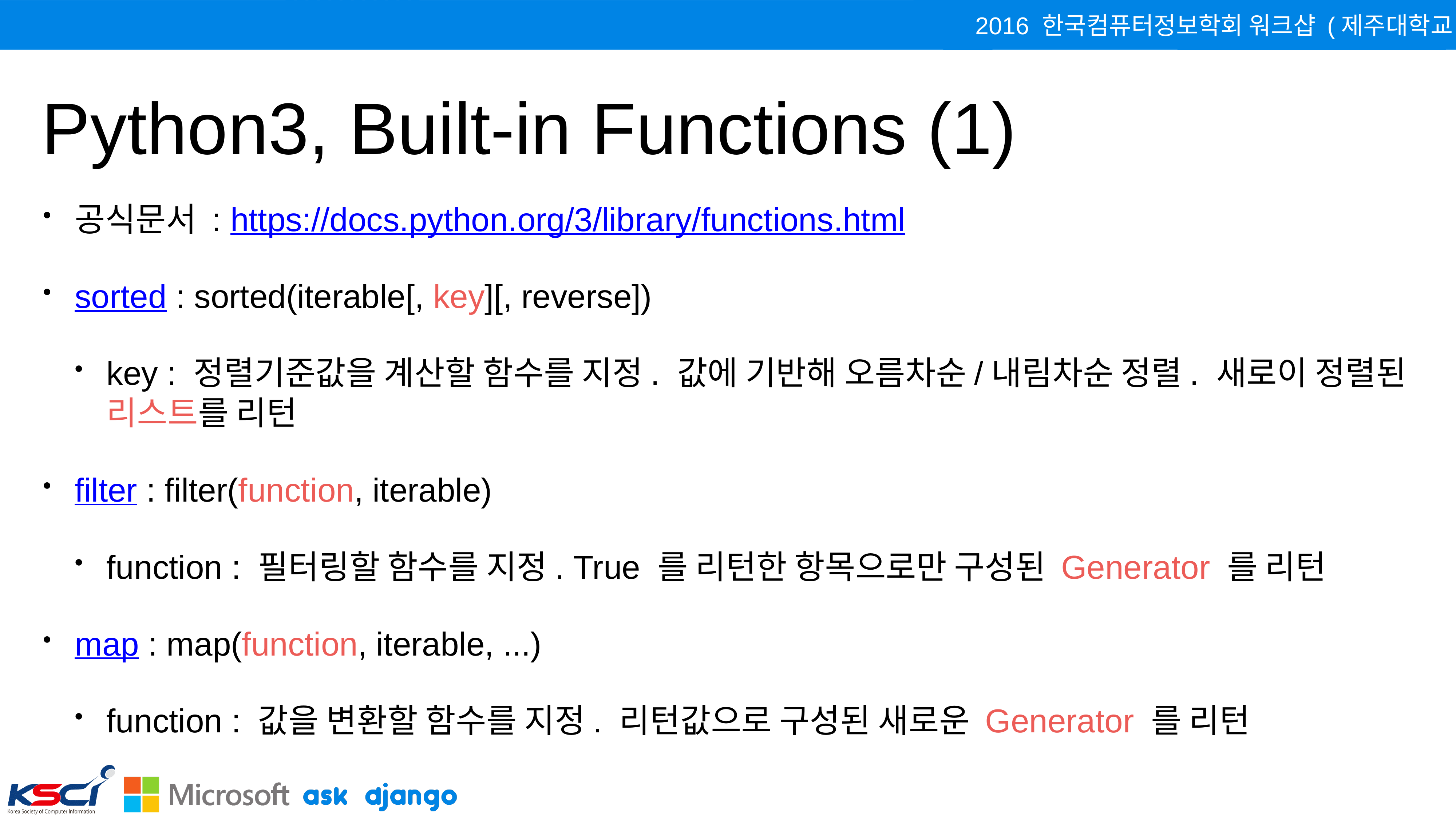

# Python3, Built-in Functions (1)
공식문서 : https://docs.python.org/3/library/functions.html
sorted : sorted(iterable[, key][, reverse])
key : 정렬기준값을 계산할 함수를 지정. 값에 기반해 오름차순/내림차순 정렬. 새로이 정렬된 리스트를 리턴
filter : filter(function, iterable)
function : 필터링할 함수를 지정. True 를 리턴한 항목으로만 구성된 Generator 를 리턴
map : map(function, iterable, ...)
function : 값을 변환할 함수를 지정. 리턴값으로 구성된 새로운 Generator 를 리턴